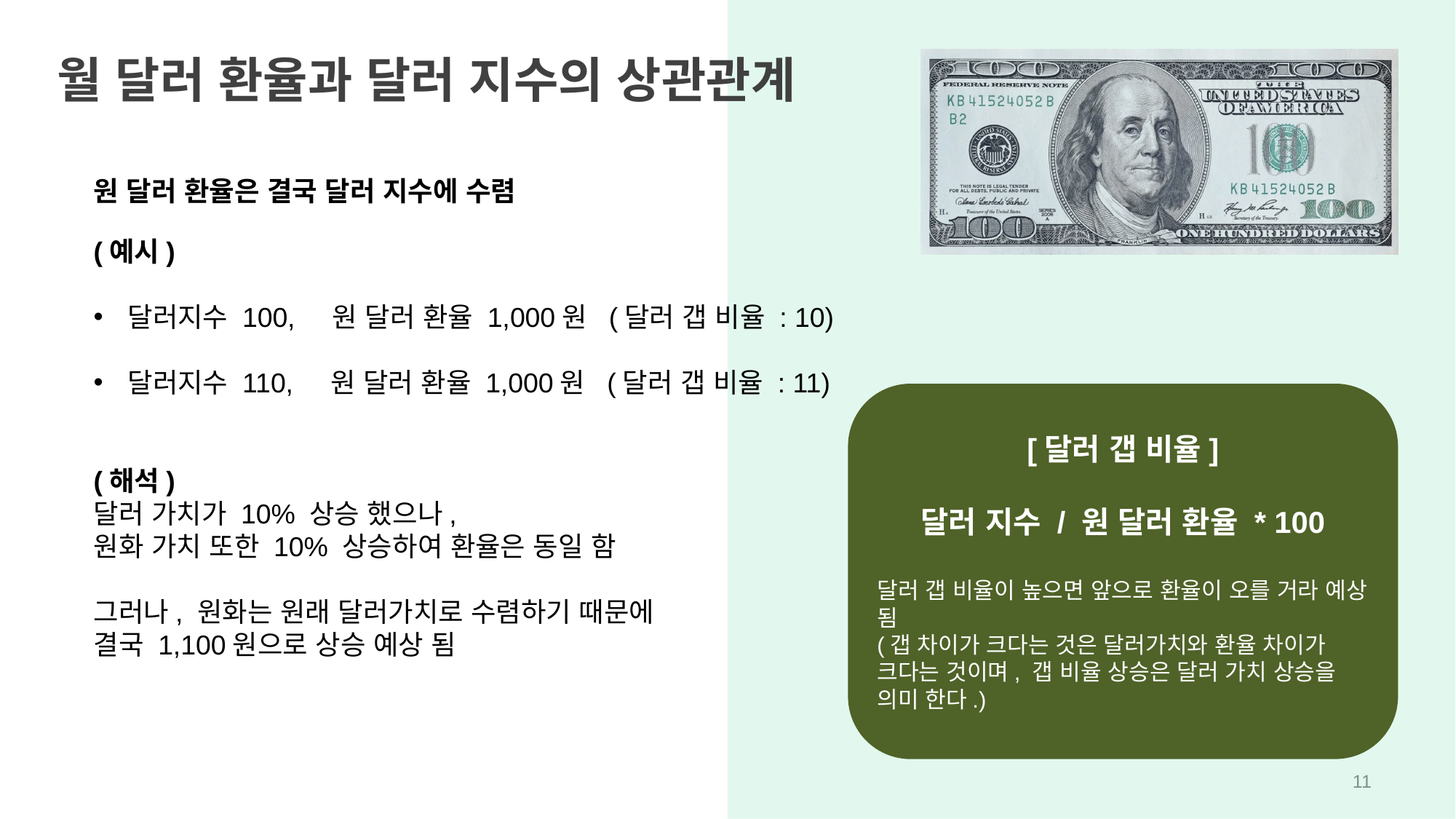

월 달러 환율과 달러 지수의 상관관계
원 달러 환율은 결국 달러 지수에 수렴
(예시)

달러지수 100,    원 달러 환율 1,000원  (달러 갭 비율 : 10)

달러지수 110,    원 달러 환율 1,000원  (달러 갭 비율 : 11)

(해석)
달러 가치가 10% 상승 했으나,
원화 가치 또한 10% 상승하여 환율은 동일 함

그러나, 원화는 원래 달러가치로 수렴하기 때문에
결국 1,100원으로 상승 예상 됨
[달러 갭 비율]

달러 지수 / 원 달러 환율 * 100

달러 갭 비율이 높으면 앞으로 환율이 오를 거라 예상 됨
(갭 차이가 크다는 것은 달러가치와 환율 차이가 크다는 것이며, 갭 비율 상승은 달러 가치 상승을 의미 한다.)
11